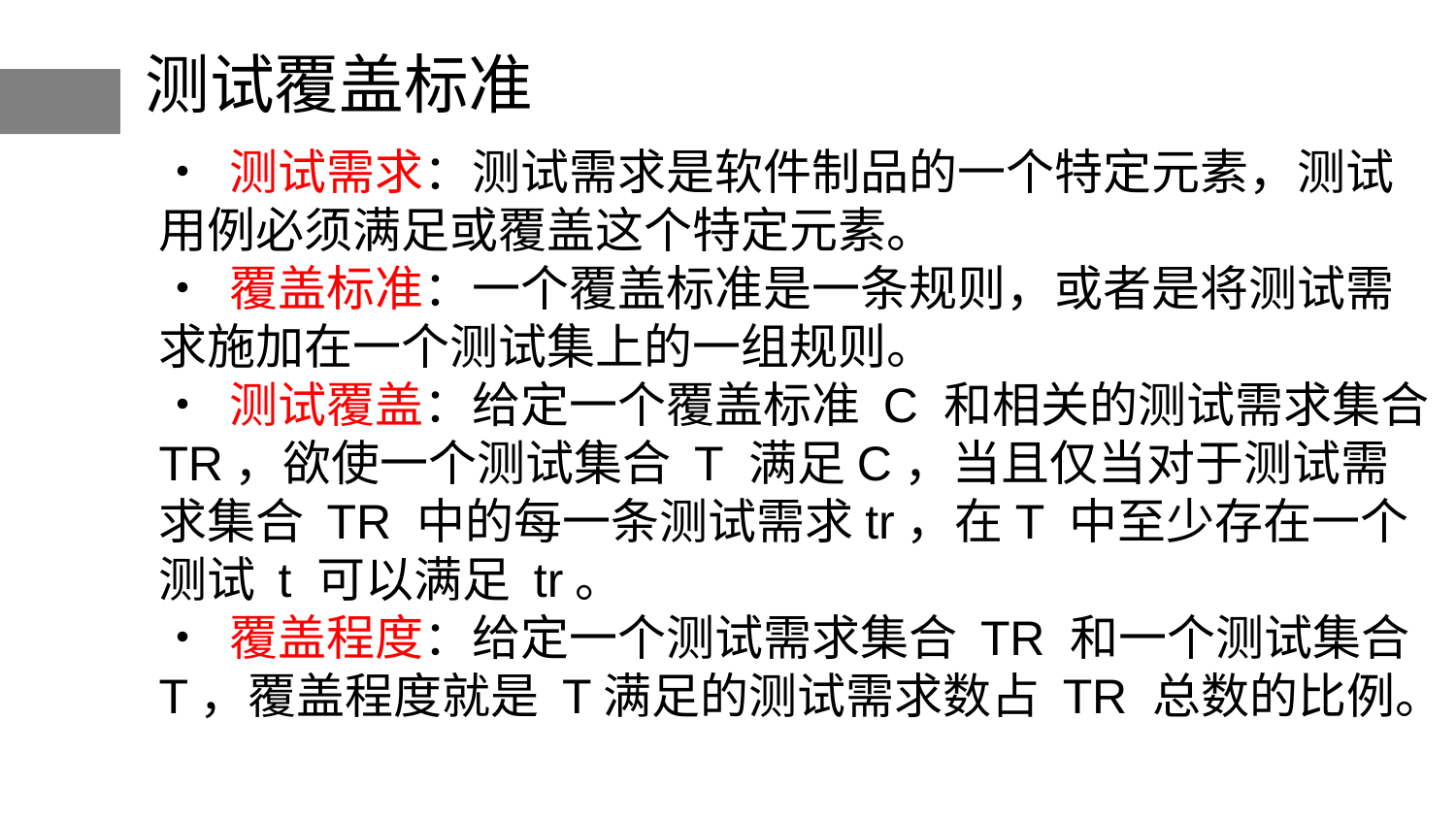

测试覆盖标准

• 测试需求：测试需求是软件制品的一个特定元素，测试用例必须满足或覆盖这个特定元素。
• 覆盖标准：一个覆盖标准是一条规则，或者是将测试需求施加在一个测试集上的一组规则。
• 测试覆盖：给定一个覆盖标准 C 和相关的测试需求集合 TR，欲使一个测试集合 T 满足C，当且仅当对于测试需求集合 TR 中的每一条测试需求tr，在T 中至少存在一个测试 t 可以满足 tr。
• 覆盖程度：给定一个测试需求集合 TR 和一个测试集合 T，覆盖程度就是 T满足的测试需求数占 TR 总数的比例。